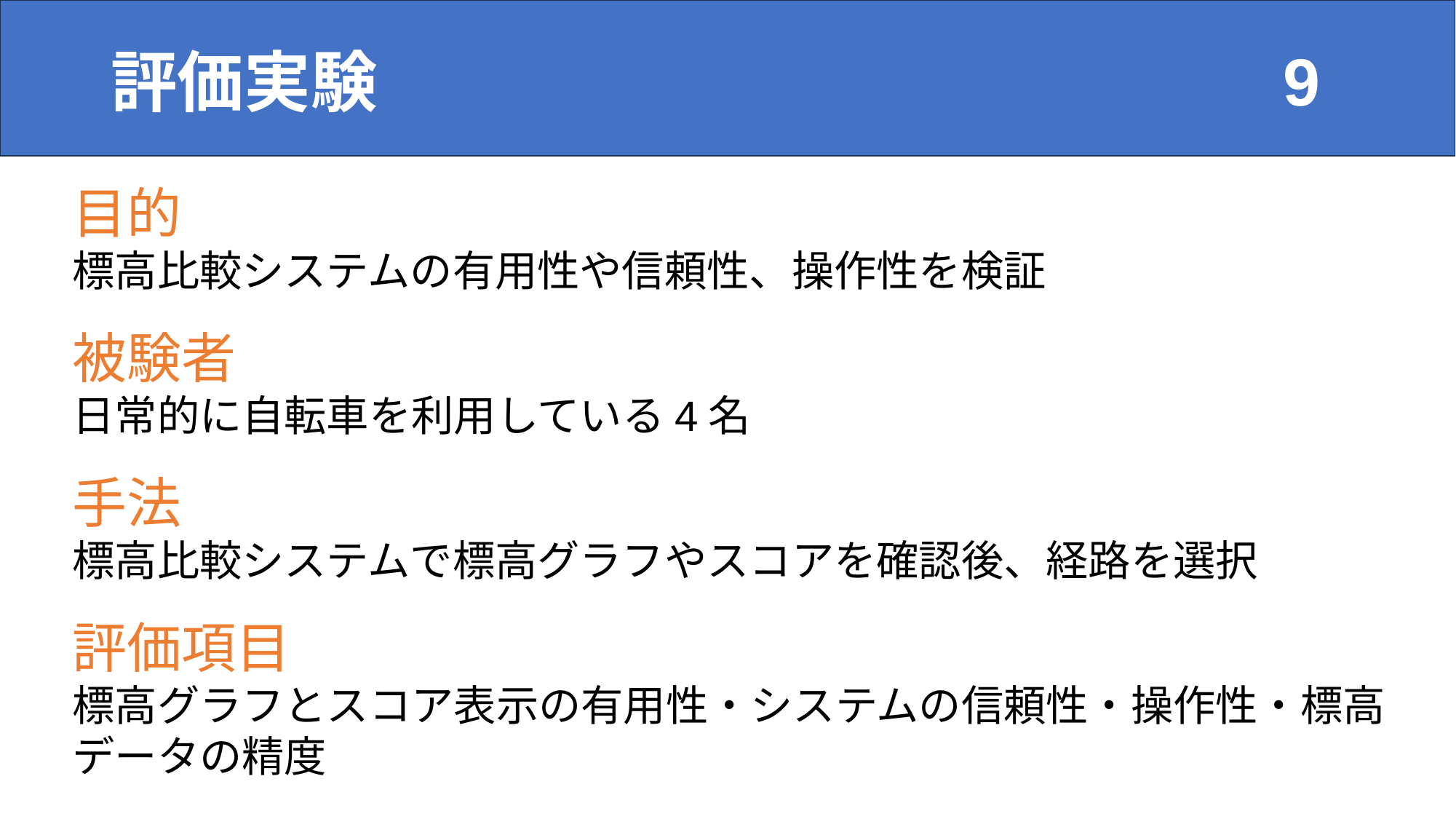

# 評価実験
目的
標高比較システムの有用性や信頼性、操作性を検証
被験者
日常的に自転車を利用している4名
手法
標高比較システムで標高グラフやスコアを確認後、経路を選択
評価項目
標高グラフとスコア表示の有用性・システムの信頼性・操作性・標高データの精度